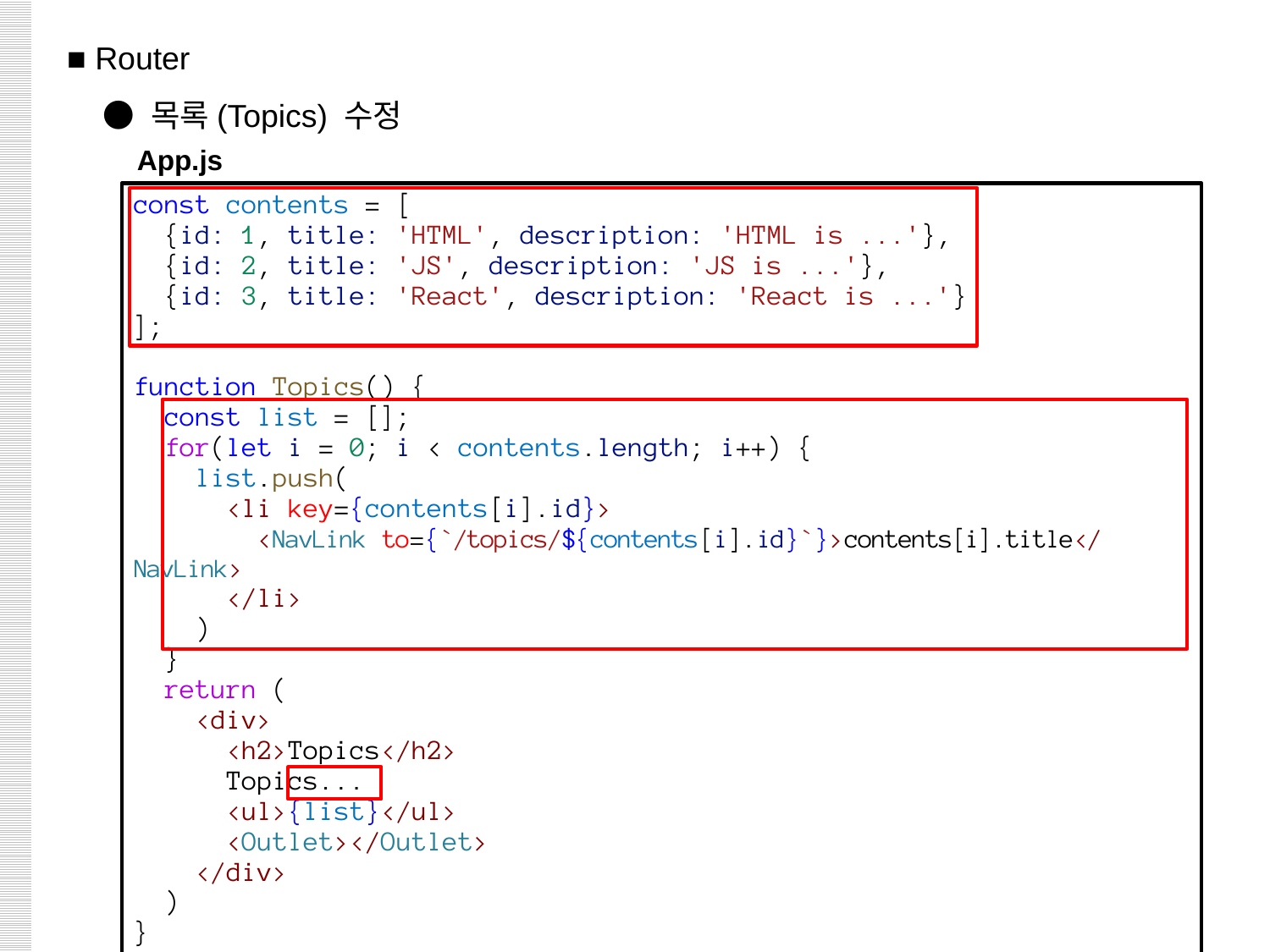

■ Router
    ● 목록(Topics) 수정
App.js
const contents = [
  {id: 1, title: 'HTML', description: 'HTML is ...'},
  {id: 2, title: 'JS', description: 'JS is ...'},
  {id: 3, title: 'React', description: 'React is ...'}
];
function Topics() {
  const list = [];
  for(let i = 0; i < contents.length; i++) {
    list.push(
      <li key={contents[i].id}>
        <NavLink to={`/topics/${contents[i].id}`}>contents[i].title</NavLink>
      </li>
    )
  }
  return (
    <div>
      <h2>Topics</h2>
      Topics...
      <ul>{list}</ul>
      <Outlet></Outlet>
    </div>
  )
}